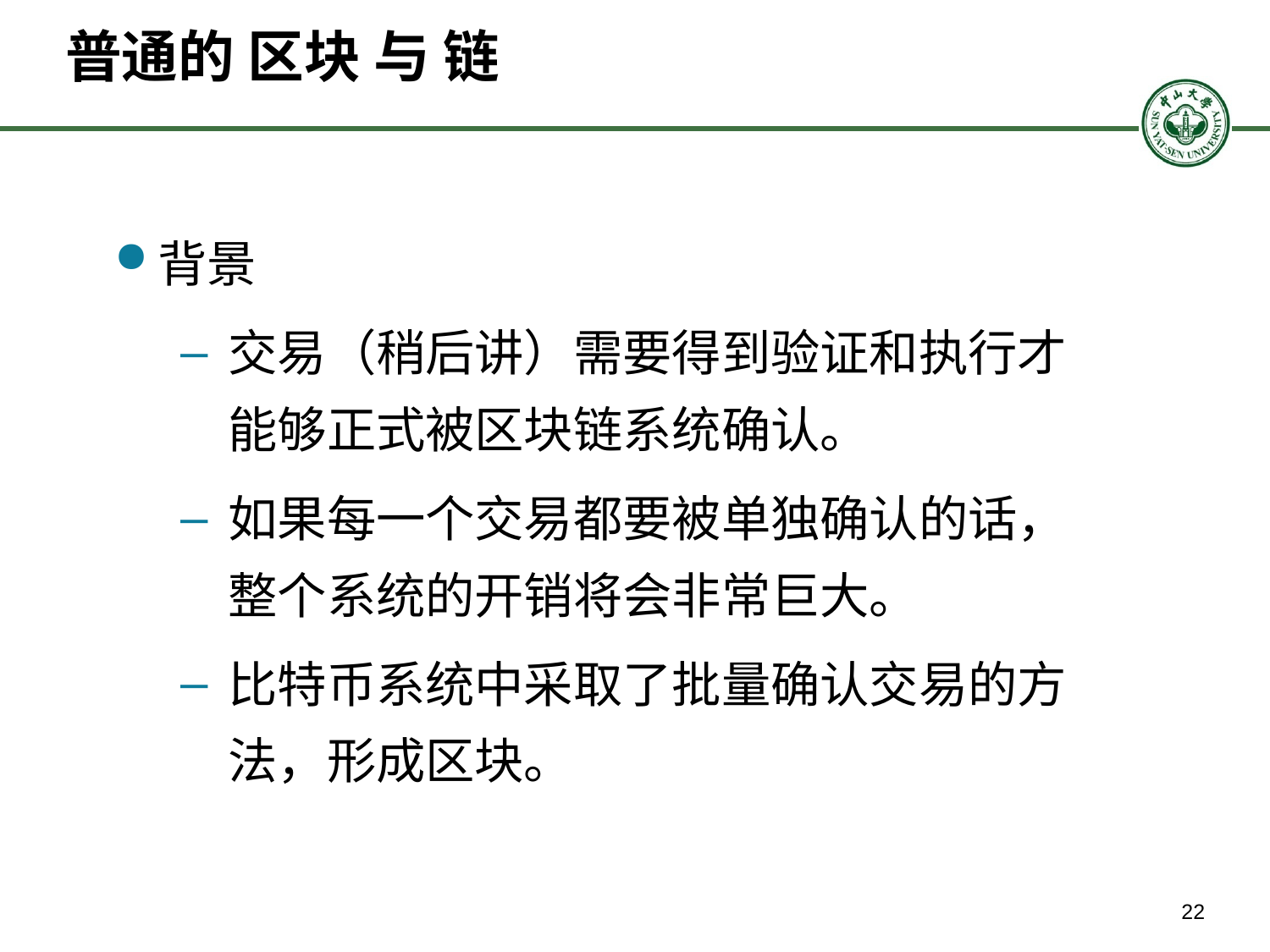

# 普通的 区块 与 链
背景
交易（稍后讲）需要得到验证和执行才能够正式被区块链系统确认。
如果每一个交易都要被单独确认的话，整个系统的开销将会非常巨大。
比特币系统中采取了批量确认交易的方法，形成区块。